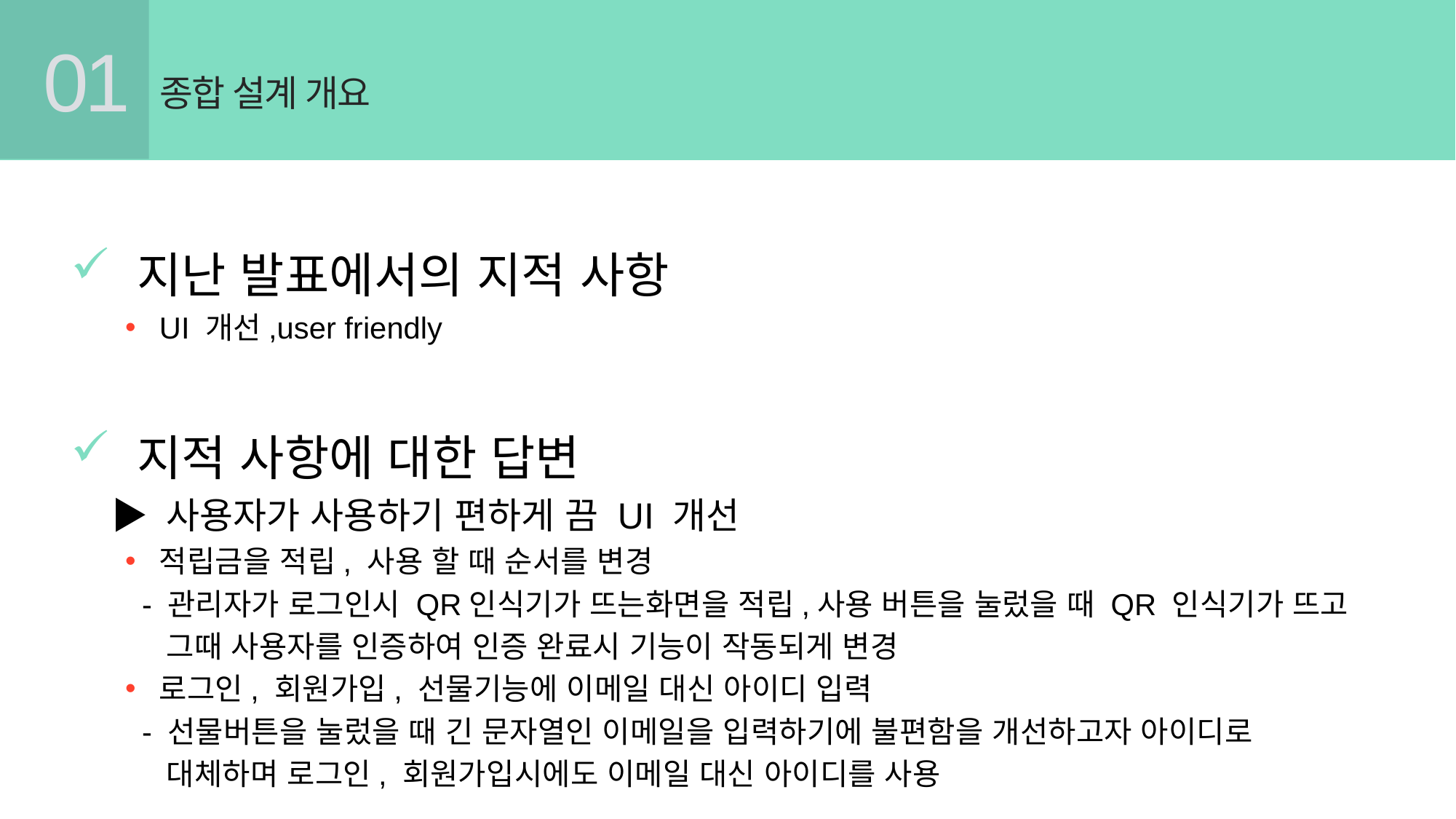

01
종합 설계 개요

 지난 발표에서의 지적 사항
UI 개선,user friendly

 지적 사항에 대한 답변
    ▶ 사용자가 사용하기 편하게 끔 UI 개선
적립금을 적립, 사용 할 때 순서를 변경
  - 관리자가 로그인시 QR인식기가 뜨는화면을 적립,사용 버튼을 눌렀을 때 QR 인식기가 뜨고
    그때 사용자를 인증하여 인증 완료시 기능이 작동되게 변경
로그인, 회원가입, 선물기능에 이메일 대신 아이디 입력
  - 선물버튼을 눌렀을 때 긴 문자열인 이메일을 입력하기에 불편함을 개선하고자 아이디로
    대체하며 로그인, 회원가입시에도 이메일 대신 아이디를 사용